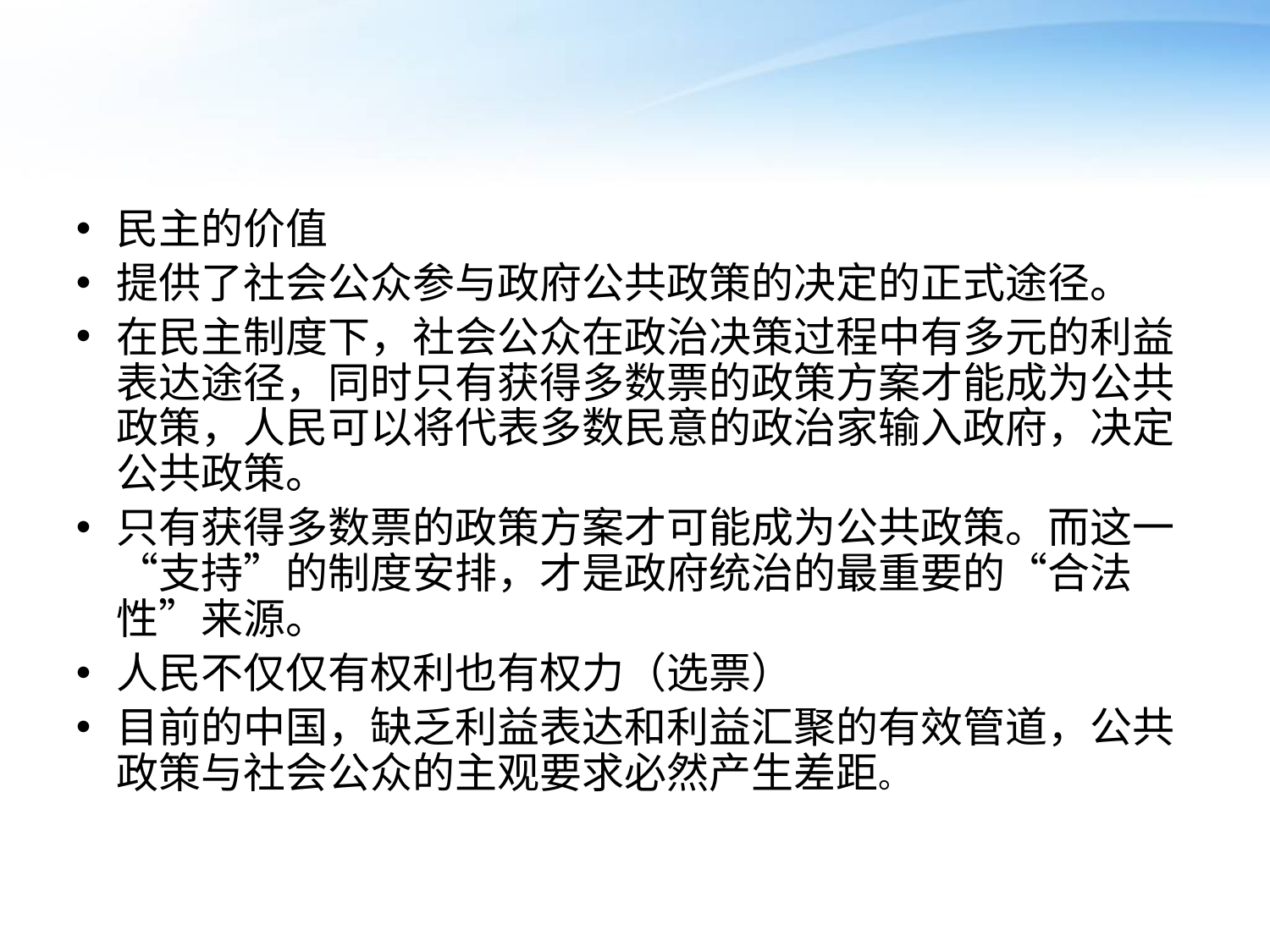

#
民主的价值
提供了社会公众参与政府公共政策的决定的正式途径。
在民主制度下，社会公众在政治决策过程中有多元的利益表达途径，同时只有获得多数票的政策方案才能成为公共政策，人民可以将代表多数民意的政治家输入政府，决定公共政策。
只有获得多数票的政策方案才可能成为公共政策。而这一“支持”的制度安排，才是政府统治的最重要的“合法性”来源。
人民不仅仅有权利也有权力（选票）
目前的中国，缺乏利益表达和利益汇聚的有效管道，公共政策与社会公众的主观要求必然产生差距。